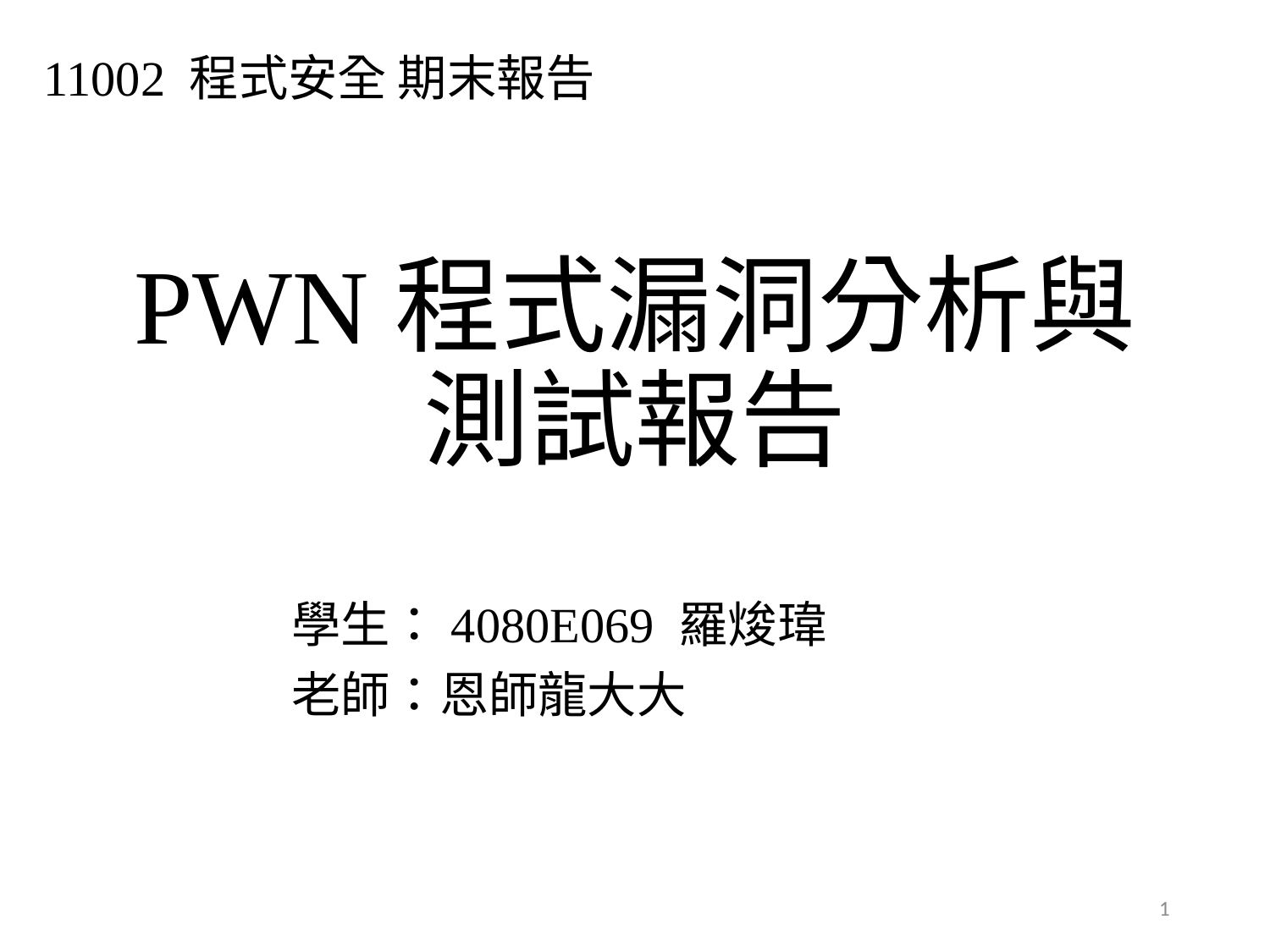

11002 程式安全 期末報告
# PWN程式漏洞分析與測試報告
學生：4080E069 羅焌瑋
老師：恩師龍大大
1